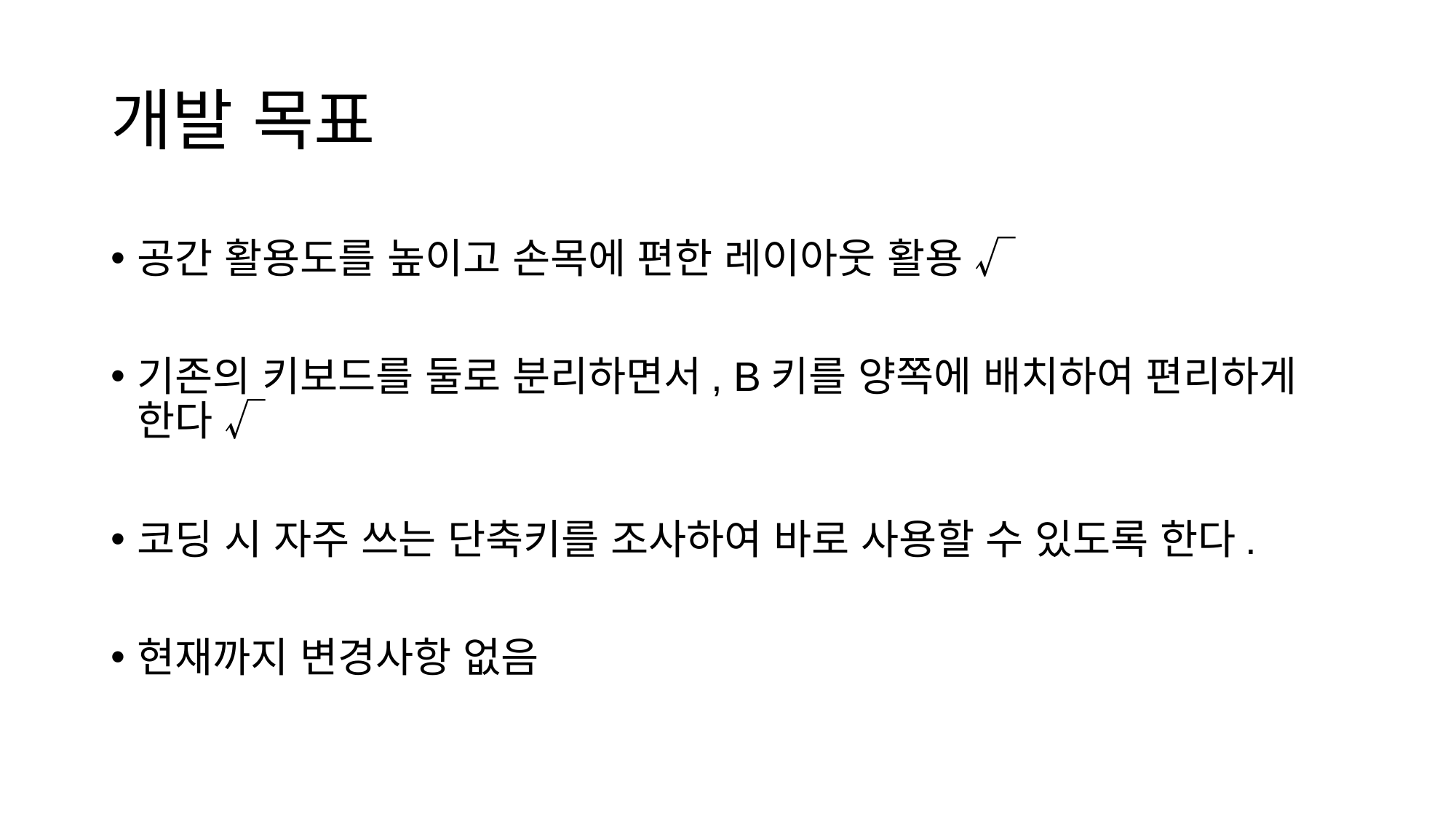

# 개발 목표
공간 활용도를 높이고 손목에 편한 레이아웃 활용 √

기존의 키보드를 둘로 분리하면서, B키를 양쪽에 배치하여 편리하게 한다 √

코딩 시 자주 쓰는 단축키를 조사하여 바로 사용할 수 있도록 한다.

현재까지 변경사항 없음